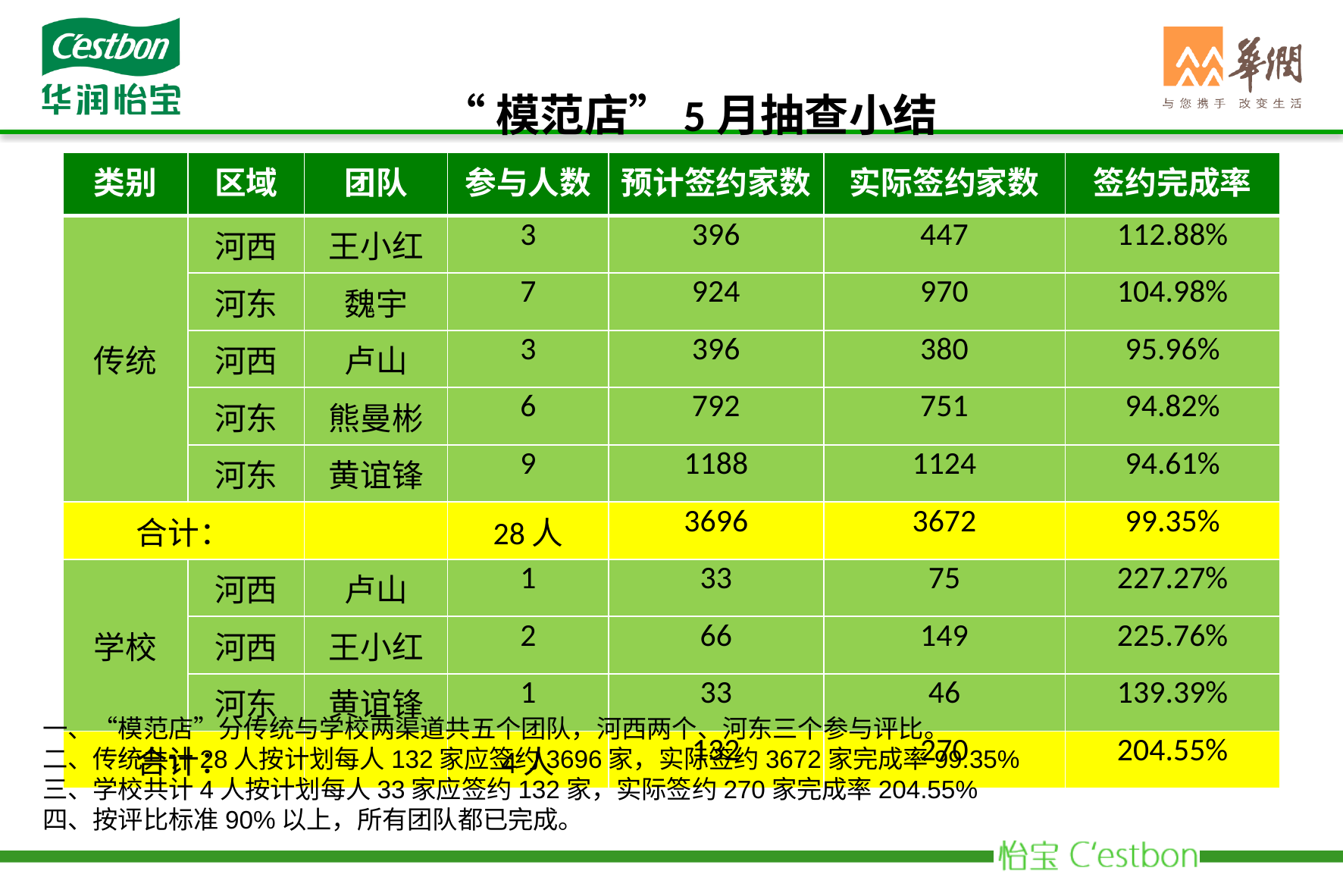

“模范店”5月抽查小结
| 类别 | 区域 | 团队 | 参与人数 | 预计签约家数 | 实际签约家数 | 签约完成率 |
| --- | --- | --- | --- | --- | --- | --- |
| 传统 | 河西 | 王小红 | 3 | 396 | 447 | 112.88% |
|  | 河东 | 魏宇 | 7 | 924 | 970 | 104.98% |
|  | 河西 | 卢山 | 3 | 396 | 380 | 95.96% |
|  | 河东 | 熊曼彬 | 6 | 792 | 751 | 94.82% |
|  | 河东 | 黄谊锋 | 9 | 1188 | 1124 | 94.61% |
| 合计： |  |  | 28人 | 3696 | 3672 | 99.35% |
| 学校 | 河西 | 卢山 | 1 | 33 | 75 | 227.27% |
|  | 河西 | 王小红 | 2 | 66 | 149 | 225.76% |
|  | 河东 | 黄谊锋 | 1 | 33 | 46 | 139.39% |
| 合计： |  |  | 4人 | 132 | 270 | 204.55% |
一、“模范店”分传统与学校两渠道共五个团队，河西两个、河东三个参与评比。
二、传统共计28人按计划每人132家应签约3696家，实际签约3672家完成率99.35%
三、学校共计4人按计划每人33家应签约132家，实际签约270家完成率204.55%
四、按评比标准90%以上，所有团队都已完成。